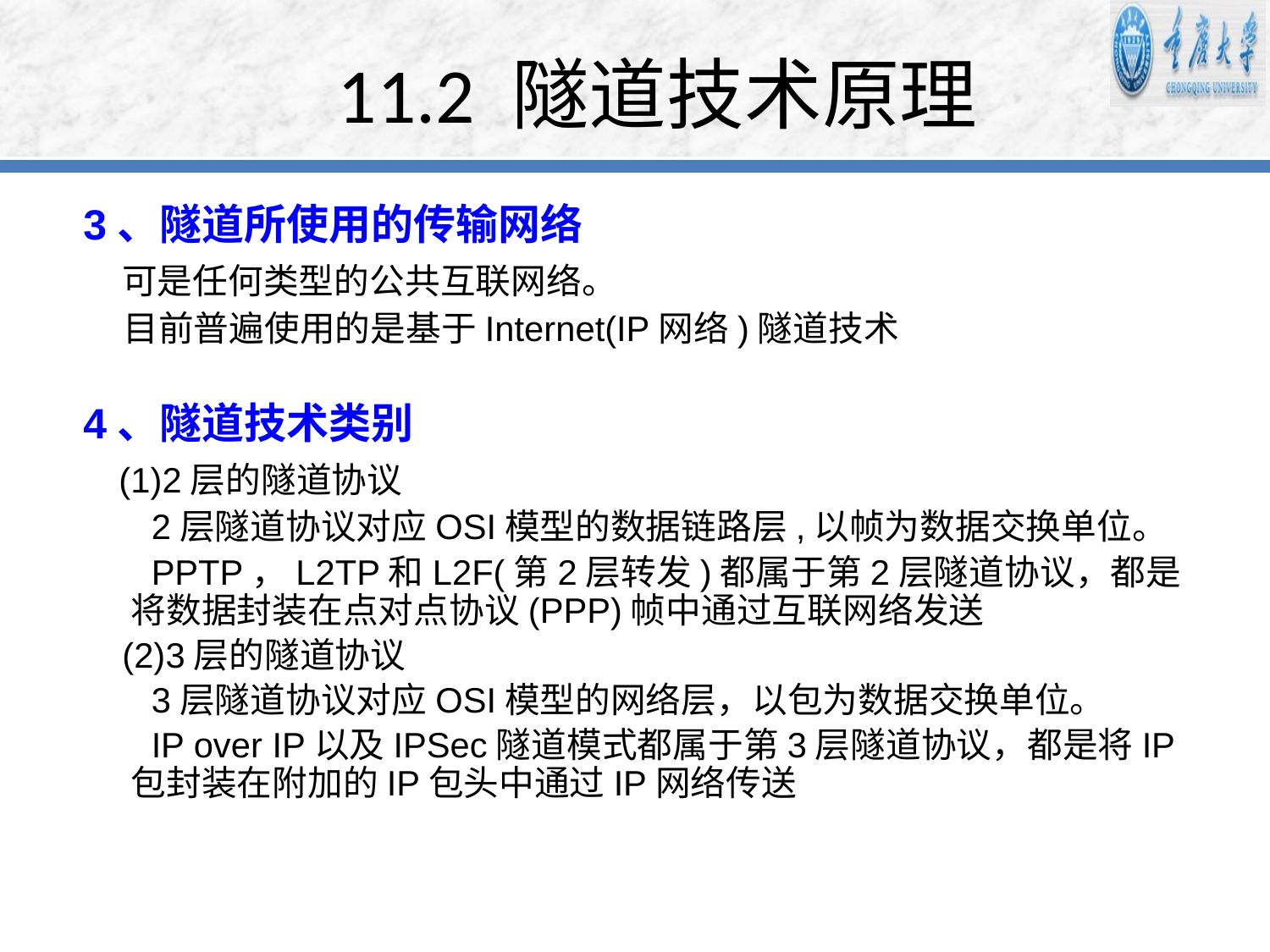

# 11.2 隧道技术原理
3、隧道所使用的传输网络
   可是任何类型的公共互联网络。
    目前普遍使用的是基于Internet(IP网络)隧道技术

4、隧道技术类别
   (1)2层的隧道协议
       2层隧道协议对应OSI模型的数据链路层,以帧为数据交换单位。
       PPTP，L2TP和L2F(第2层转发)都属于第2层隧道协议，都是将数据封装在点对点协议(PPP)帧中通过互联网络发送
    (2)3层的隧道协议
       3层隧道协议对应OSI模型的网络层，以包为数据交换单位。
       IP over IP以及IPSec隧道模式都属于第3层隧道协议，都是将IP包封装在附加的IP包头中通过IP网络传送